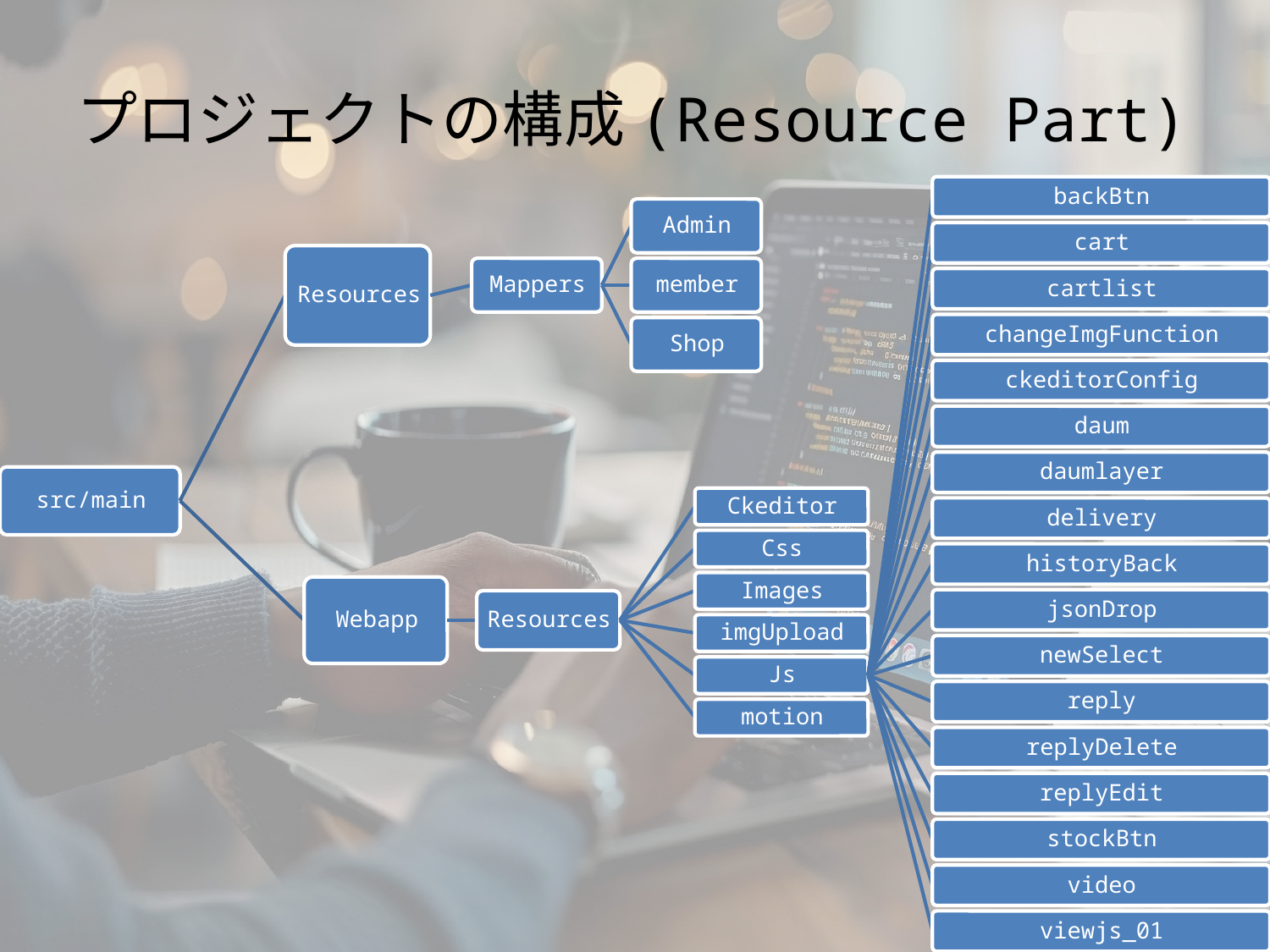

# プロジェクトの構成(Resource Part)
src/main

Resources

Mappers

Admin

member

Shop

Webapp

Resources

Ckeditor

Css

Images

imgUpload

Js

backBtn

cart

cartlist

changeImgFunction

ckeditorConfig

daum

daumlayer

delivery

historyBack

jsonDrop

newSelect

reply

replyDelete

replyEdit

stockBtn

video

viewjs_01

motion